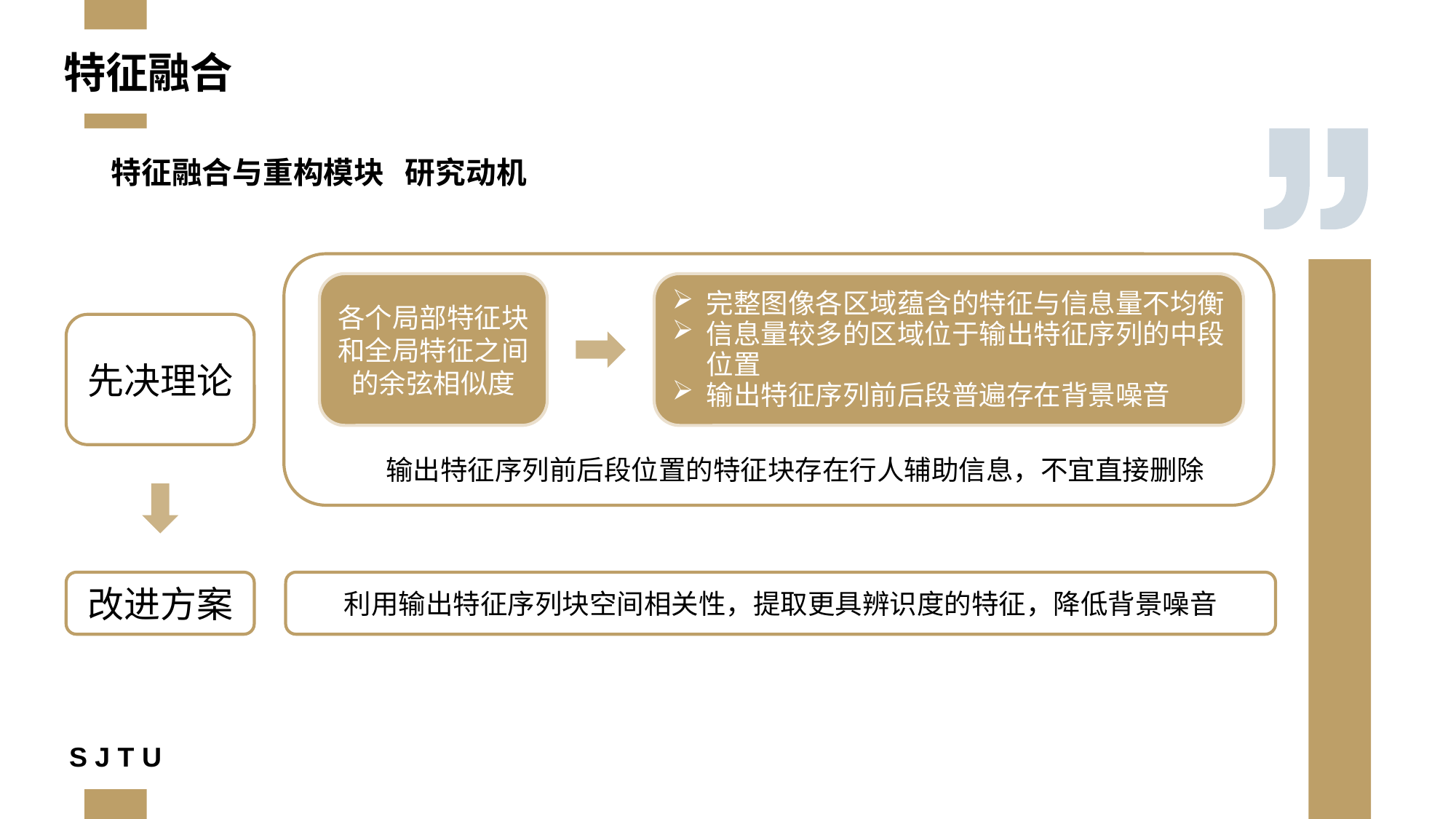

特征融合
特征融合与重构模块   研究动机

输出特征序列前后段位置的特征块存在行人辅助信息，不宜直接删除
完整图像各区域蕴含的特征与信息量不均衡
信息量较多的区域位于输出特征序列的中段位置
输出特征序列前后段普遍存在背景噪音
各个局部特征块和全局特征之间的余弦相似度
先决理论

改进方案
利用输出特征序列块空间相关性，提取更具辨识度的特征，降低背景噪音